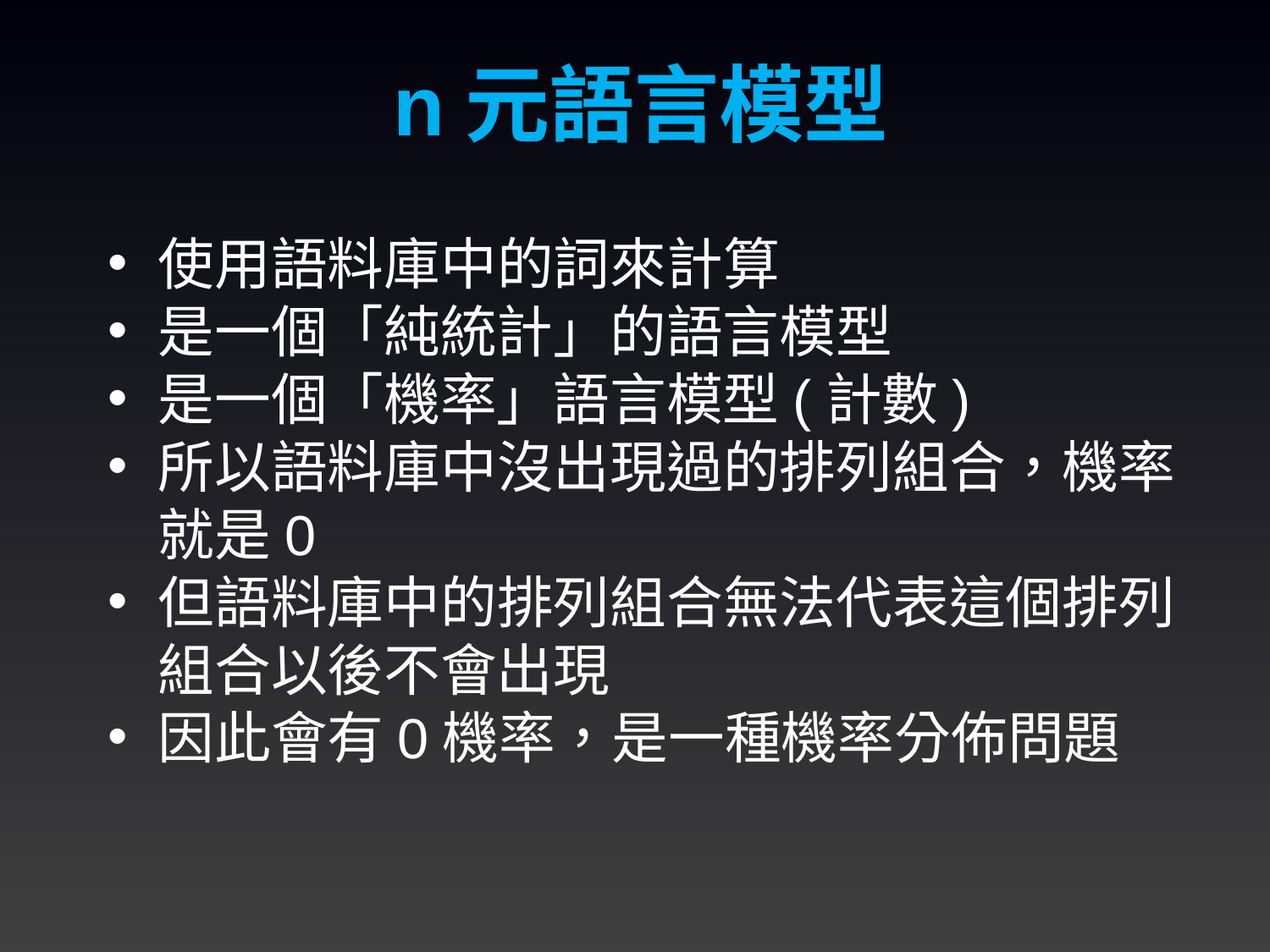

n元語言模型
使用語料庫中的詞來計算
是一個「純統計」的語言模型
是一個「機率」語言模型(計數)
所以語料庫中沒出現過的排列組合，機率就是0
但語料庫中的排列組合無法代表這個排列組合以後不會出現
因此會有0機率，是一種機率分佈問題